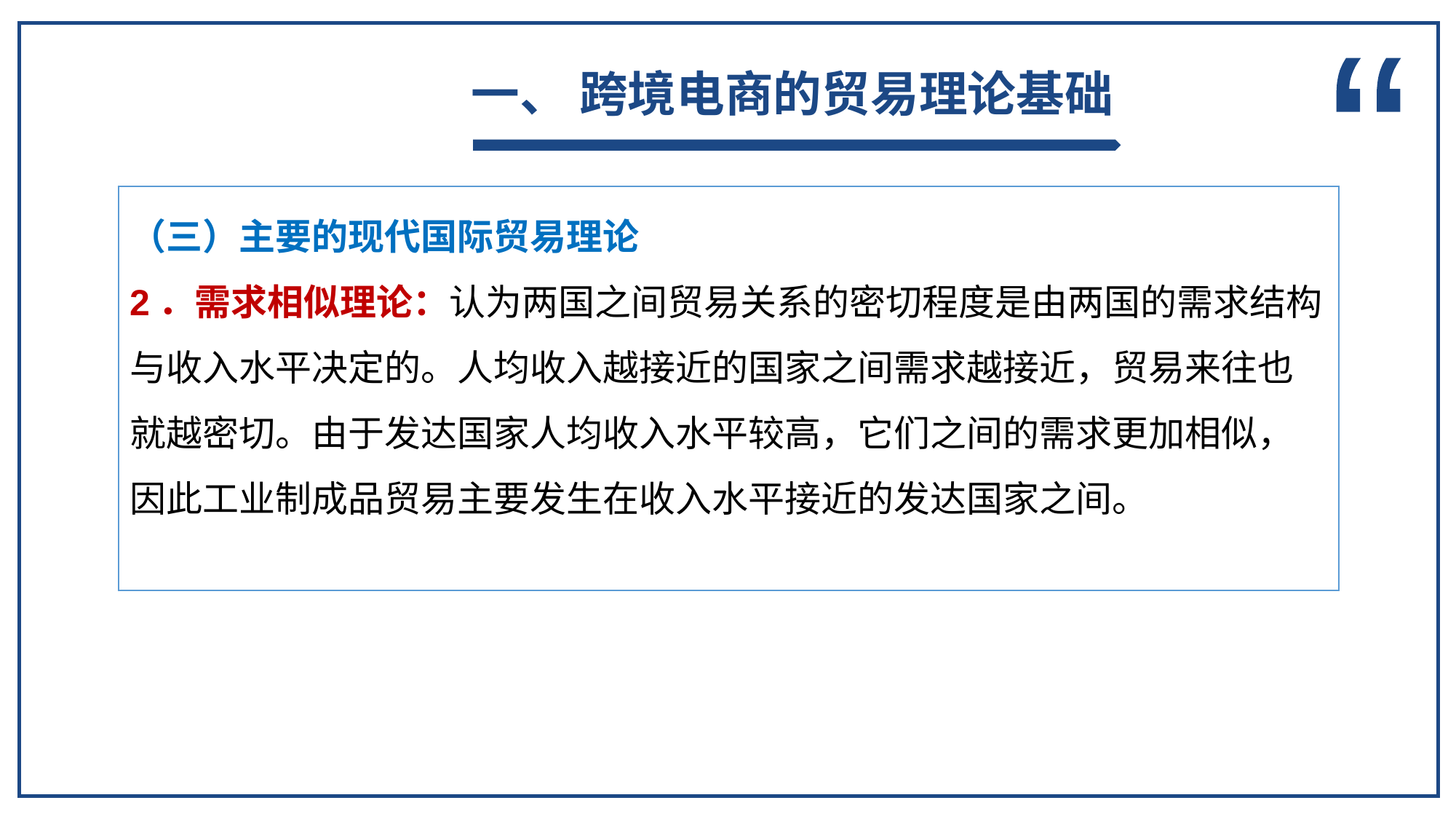

一、 跨境电商的贸易理论基础

“
（三）主要的现代国际贸易理论
2．需求相似理论：认为两国之间贸易关系的密切程度是由两国的需求结构与收入水平决定的。人均收入越接近的国家之间需求越接近，贸易来往也就越密切。由于发达国家人均收入水平较高，它们之间的需求更加相似，因此工业制成品贸易主要发生在收入水平接近的发达国家之间。